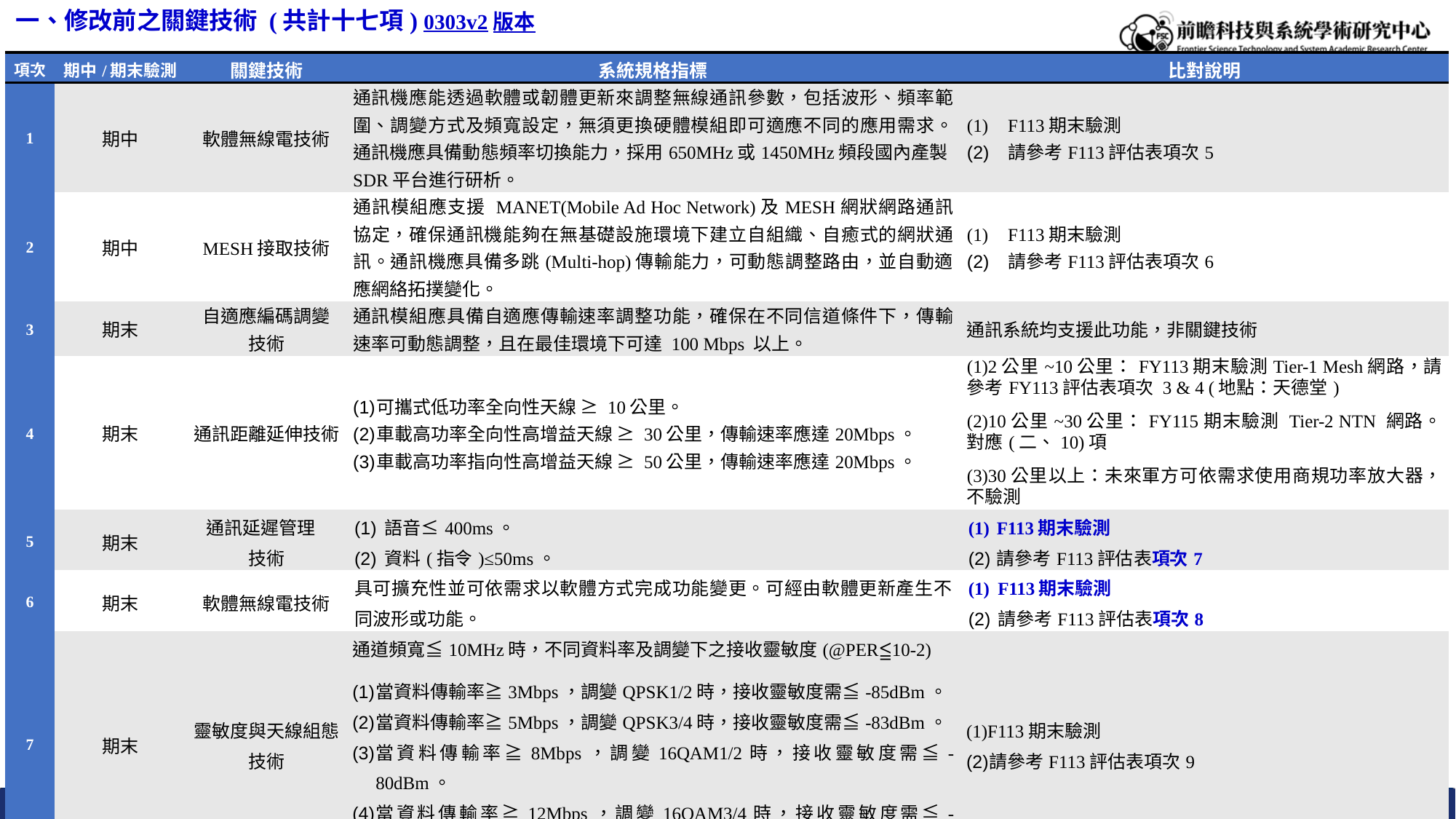

一、修改前之關鍵技術 (共計十七項) 0303v2版本
| 項次 | 期中/期末驗測 | 關鍵技術 | 系統規格指標 | 比對說明 |
| --- | --- | --- | --- | --- |
| 1 | 期中 | 軟體無線電技術 | 通訊機應能透過軟體或韌體更新來調整無線通訊參數，包括波形、頻率範圍、調變方式及頻寬設定，無須更換硬體模組即可適應不同的應用需求。通訊機應具備動態頻率切換能力，採用650MHz或1450MHz頻段國內產製SDR平台進行研析。 | F113期末驗測 請參考F113評估表項次5 |
| 2 | 期中 | MESH接取技術 | 通訊模組應支援 MANET(Mobile Ad Hoc Network)及MESH網狀網路通訊協定，確保通訊機能夠在無基礎設施環境下建立自組織、自癒式的網狀通訊。通訊機應具備多跳(Multi-hop)傳輸能力，可動態調整路由，並自動適應網絡拓撲變化。 | F113期末驗測 請參考F113評估表項次6 |
| 3 | 期末 | 自適應編碼調變 技術 | 通訊模組應具備自適應傳輸速率調整功能，確保在不同信道條件下，傳輸速率可動態調整，且在最佳環境下可達 100 Mbps 以上。 | 通訊系統均支援此功能，非關鍵技術 |
| 4 | 期末 | 通訊距離延伸技術 | 可攜式低功率全向性天線 ≥ 10公里。 車載高功率全向性高增益天線 ≥ 30公里，傳輸速率應達20Mbps。 車載高功率指向性高增益天線 ≥ 50公里，傳輸速率應達20Mbps。 | (1)2公里~10公里：FY113期末驗測Tier-1 Mesh網路，請參考FY113評估表項次 3 & 4 (地點：天德堂) (2)10公里~30公里：FY115期末驗測 Tier-2 NTN 網路。對應(二、10)項 (3)30公里以上：未來軍方可依需求使用商規功率放大器，不驗測 |
| 5 | 期末 | 通訊延遲管理 技術 | 語音≤400ms。 資料(指令)≤50ms。 | F113期末驗測 請參考F113評估表項次7 |
| 6 | 期末 | 軟體無線電技術 | 具可擴充性並可依需求以軟體方式完成功能變更。可經由軟體更新產生不同波形或功能。 | F113期末驗測 請參考F113評估表項次8 |
| 7 | 期末 | 靈敏度與天線組態技術 | 通道頻寬≦10MHz時，不同資料率及調變下之接收靈敏度(@PER≦10-2) 當資料傳輸率≧3Mbps，調變QPSK1/2時，接收靈敏度需≦-85dBm。 當資料傳輸率≧5Mbps，調變QPSK3/4時，接收靈敏度需≦-83dBm。 當資料傳輸率≧8Mbps，調變16QAM1/2時，接收靈敏度需≦-80dBm。 當資料傳輸率≧12Mbps，調變16QAM3/4時，接收靈敏度需≦-77dBm。 | F113期末驗測 請參考F113評估表項次9 |
| 8 | 期中 | 自適應編碼調變 技術 | 應支援 ACM 機制，根據 SNR (信號雜訊比)自動調整調變與編碼方式，以最佳化數據傳輸效能並適應不同無線環境變化。 | 通訊系統均支援此功能，非關鍵技術 |